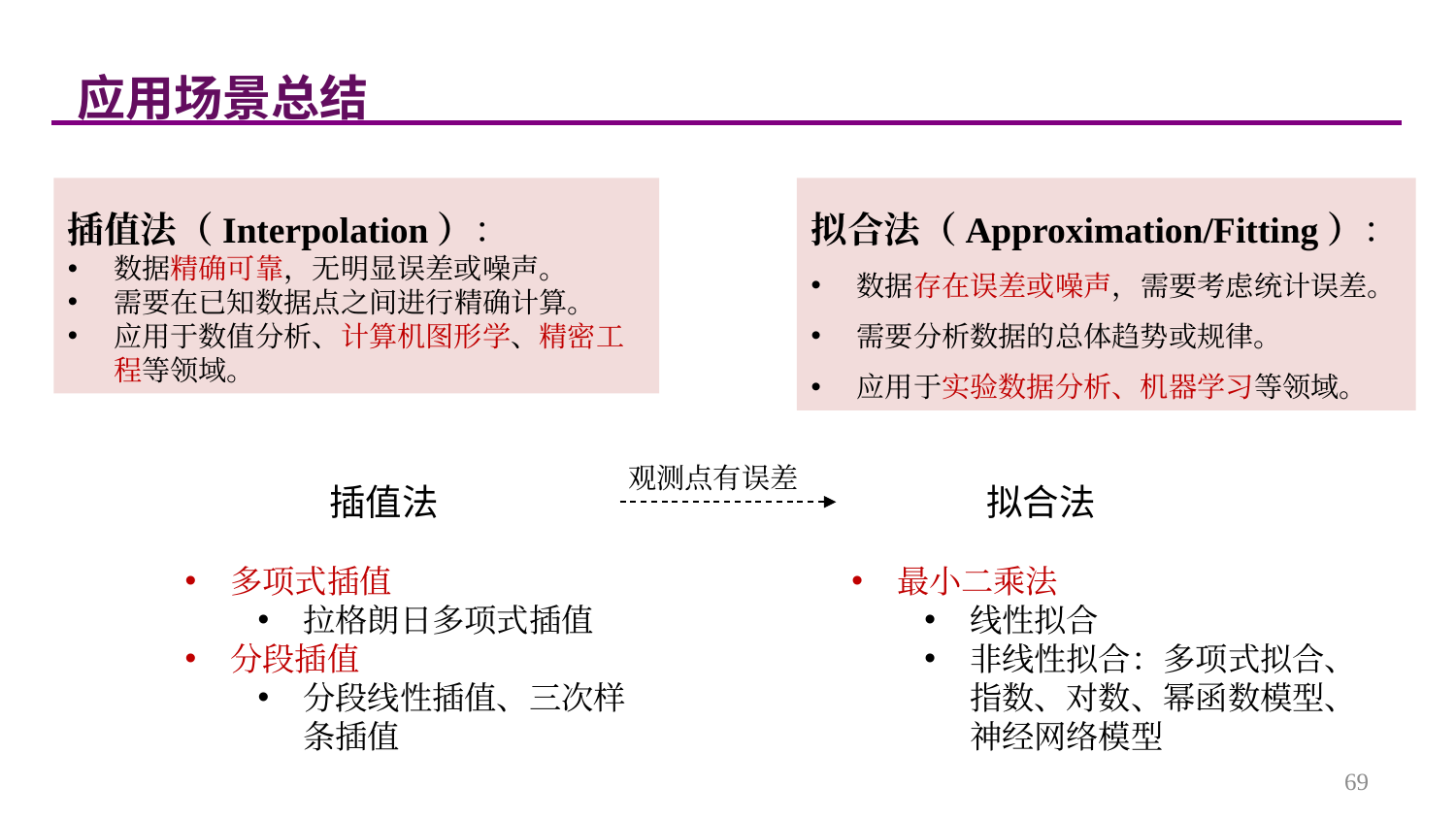

应用场景总结
插值法（Interpolation）：
数据精确可靠，无明显误差或噪声。
需要在已知数据点之间进行精确计算。
应用于数值分析、计算机图形学、精密工程等领域。
拟合法（Approximation/Fitting）：
数据存在误差或噪声，需要考虑统计误差。
需要分析数据的总体趋势或规律。
应用于实验数据分析、机器学习等领域。
观测点有误差
插值法
拟合法
多项式插值
拉格朗日多项式插值
分段插值
分段线性插值、三次样条插值
最小二乘法
线性拟合
非线性拟合：多项式拟合、指数、对数、幂函数模型、神经网络模型
69